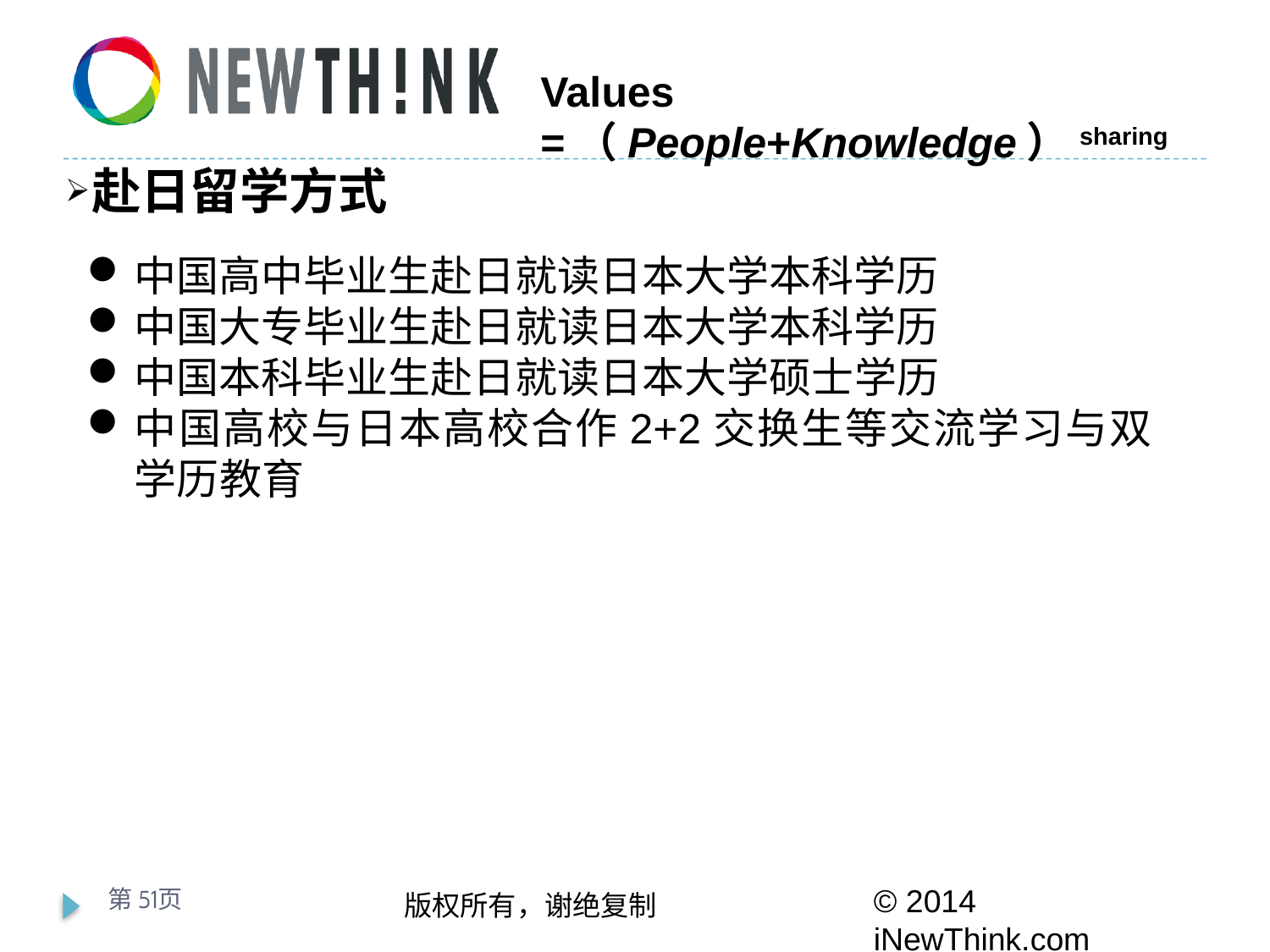

赴日留学方式
中国高中毕业生赴日就读日本大学本科学历
中国大专毕业生赴日就读日本大学本科学历
中国本科毕业生赴日就读日本大学硕士学历
中国高校与日本高校合作2+2交换生等交流学习与双学历教育
第51页